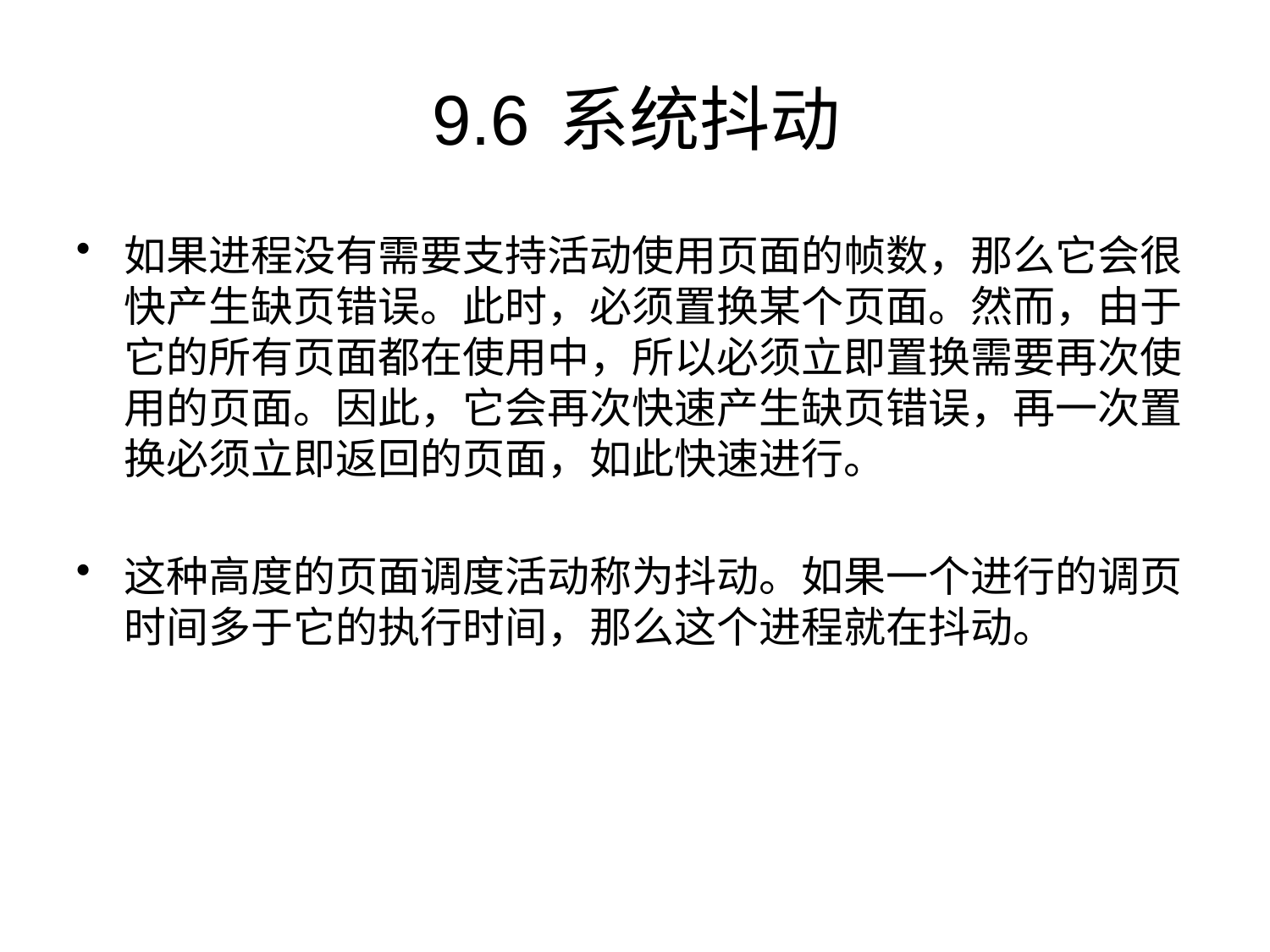

# 9.6	系统抖动
如果进程没有需要支持活动使用页面的帧数，那么它会很快产生缺页错误。此时，必须置换某个页面。然而，由于它的所有页面都在使用中，所以必须立即置换需要再次使用的页面。因此，它会再次快速产生缺页错误，再一次置换必须立即返回的页面，如此快速进行。

这种高度的页面调度活动称为抖动。如果一个进行的调页时间多于它的执行时间，那么这个进程就在抖动。